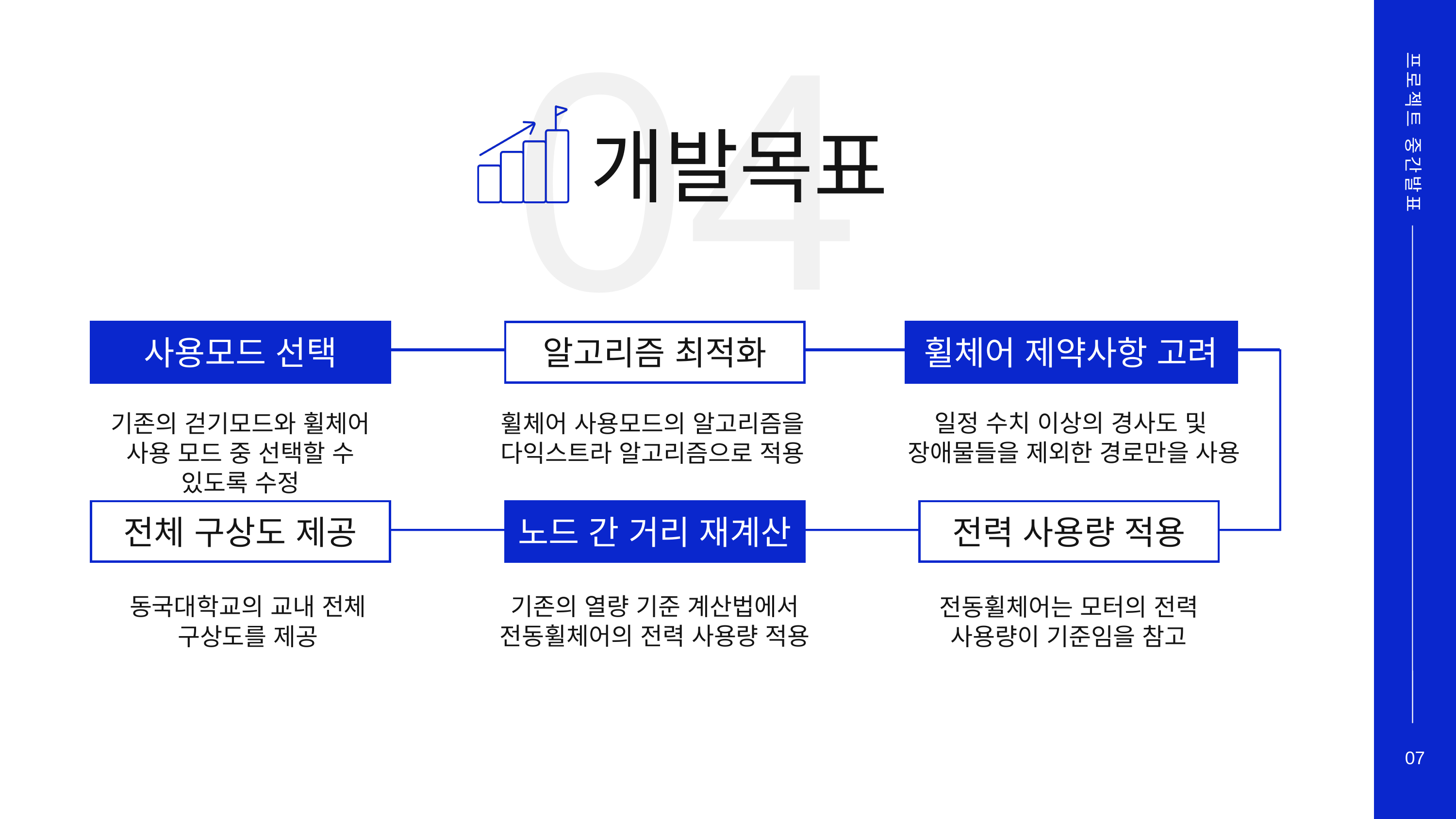

04
프로젝트 중간발표

07

개발목표

사용모드 선택

휠체어 제약사항 고려
알고리즘 최적화

일정 수치 이상의 경사도 및  장애물들을 제외한 경로만을 사용
휠체어 사용모드의 알고리즘을 다익스트라 알고리즘으로 적용
기존의 걷기모드와 휠체어 사용 모드 중 선택할 수 있도록 수정

노드 간 거리 재계산
전체 구상도 제공
전력 사용량 적용
기존의 열량 기준 계산법에서 전동휠체어의 전력 사용량 적용
동국대학교의 교내 전체 구상도를 제공
전동휠체어는 모터의 전력 사용량이 기준임을 참고